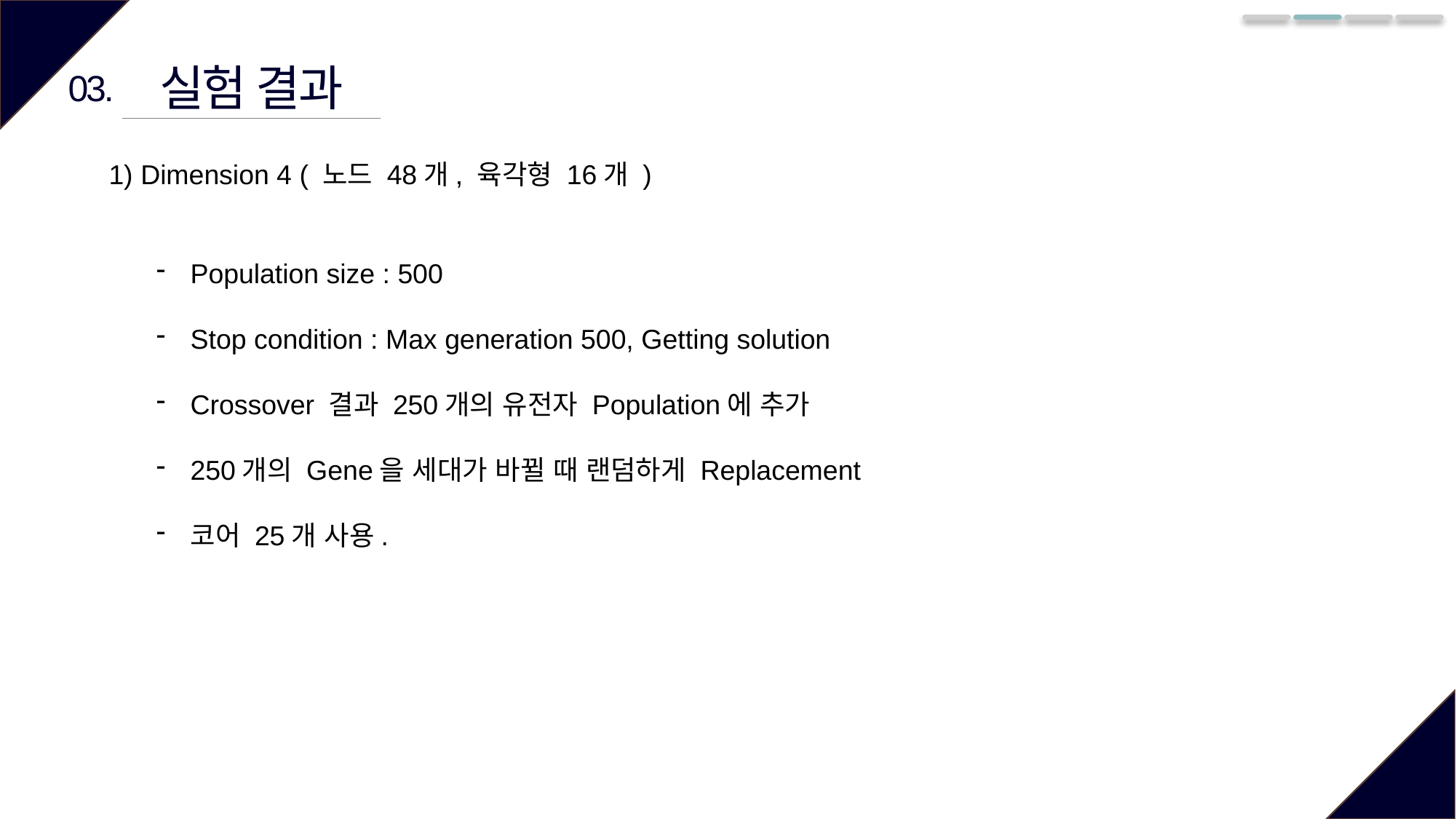

실험 결과
03.
1) Dimension 4 ( 노드 48개, 육각형 16개 )
Population size : 500
Stop condition : Max generation 500, Getting solution
Crossover 결과 250개의 유전자 Population에 추가
250개의 Gene을 세대가 바뀔 때 랜덤하게 Replacement
코어 25개 사용.